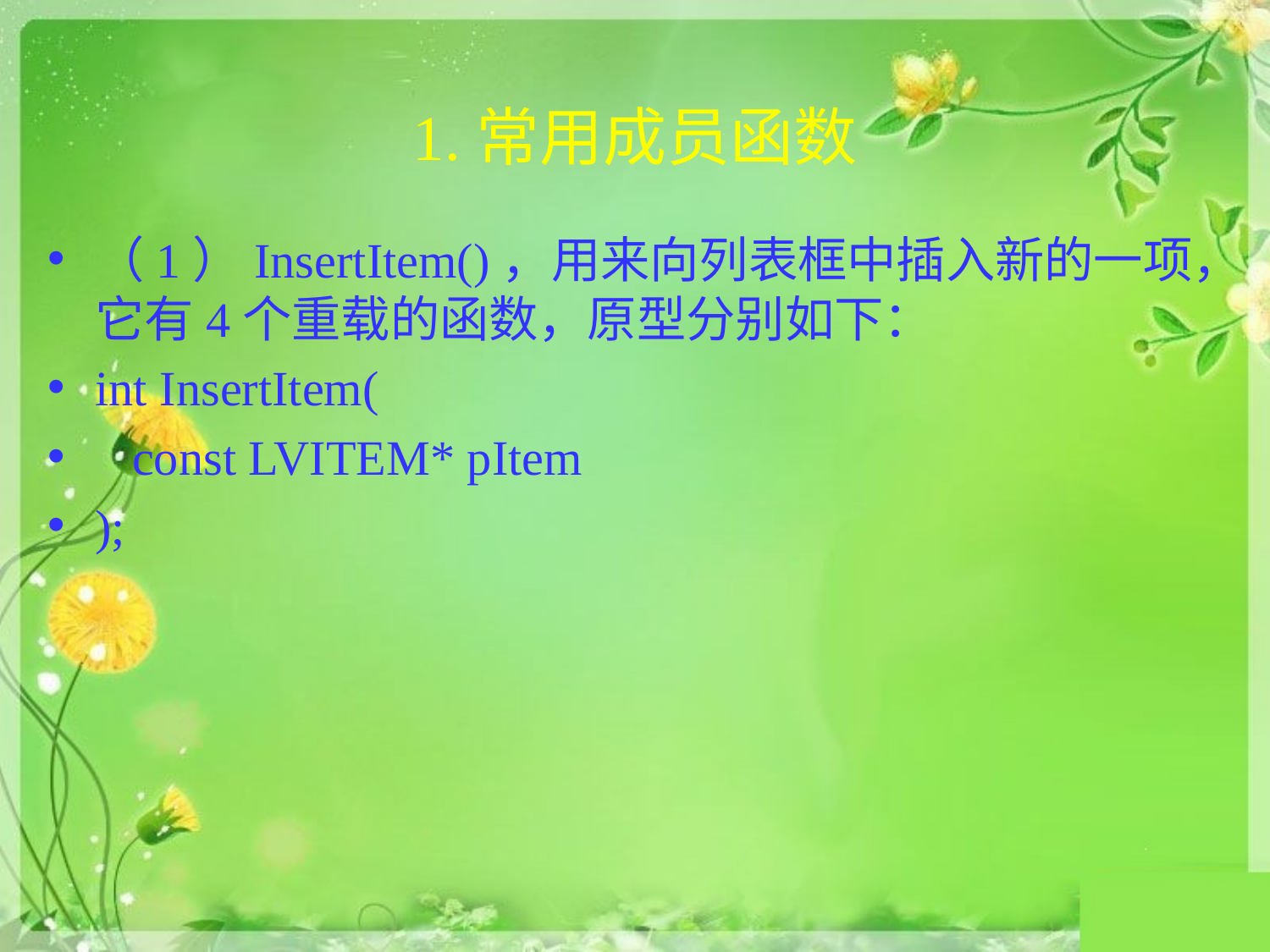

# 1.常用成员函数
（1）InsertItem()，用来向列表框中插入新的一项，它有4个重载的函数，原型分别如下：
int InsertItem(
   const LVITEM* pItem
);